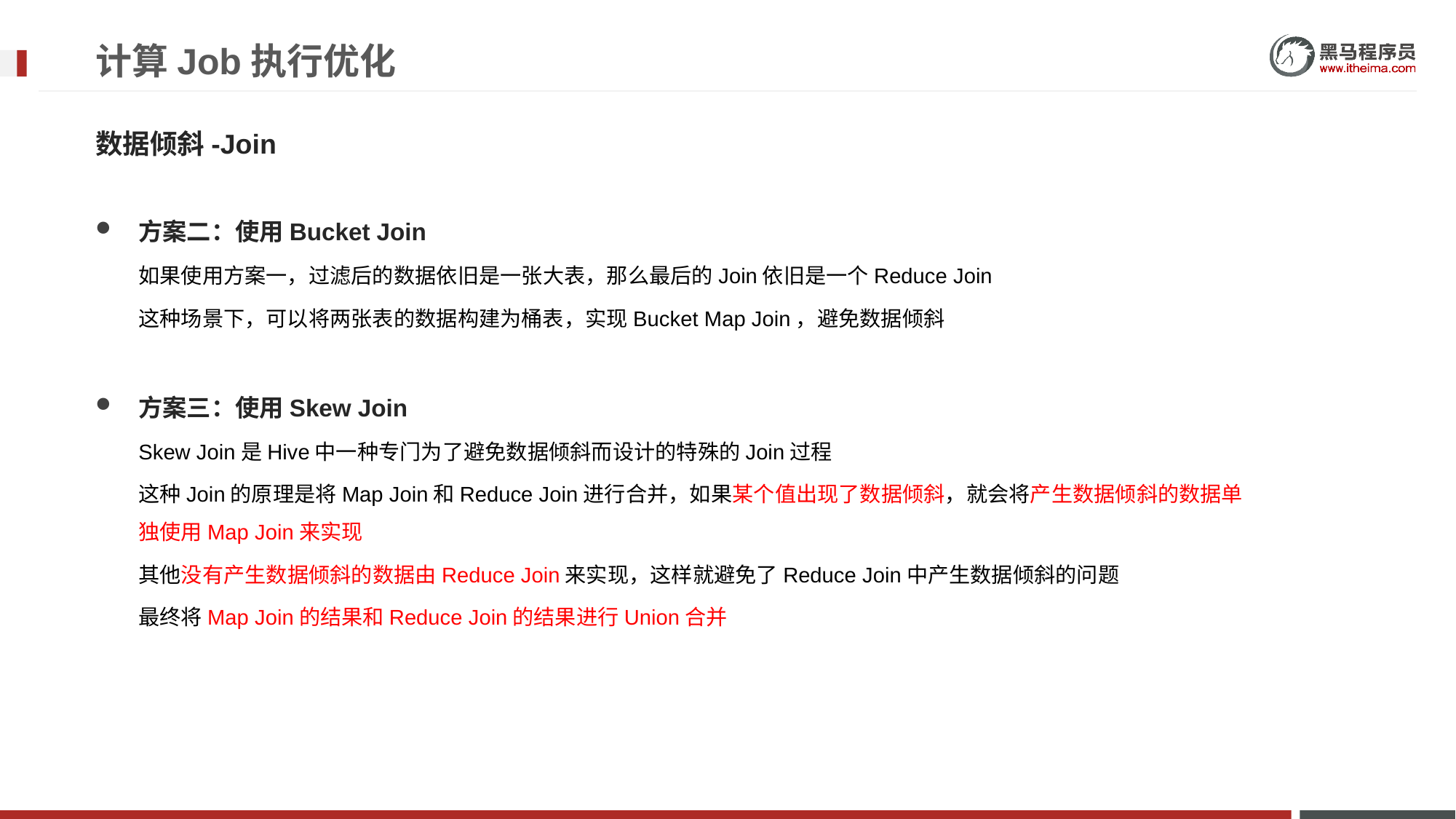

# 计算Job执行优化
数据倾斜-Join
方案二：使用Bucket Join
如果使用方案一，过滤后的数据依旧是一张大表，那么最后的Join依旧是一个Reduce Join
这种场景下，可以将两张表的数据构建为桶表，实现Bucket Map Join，避免数据倾斜

方案三：使用Skew Join
Skew Join是Hive中一种专门为了避免数据倾斜而设计的特殊的Join过程
这种Join的原理是将Map Join和Reduce Join进行合并，如果某个值出现了数据倾斜，就会将产生数据倾斜的数据单独使用Map Join来实现
其他没有产生数据倾斜的数据由Reduce Join来实现，这样就避免了Reduce Join中产生数据倾斜的问题
最终将Map Join的结果和Reduce Join的结果进行Union合并